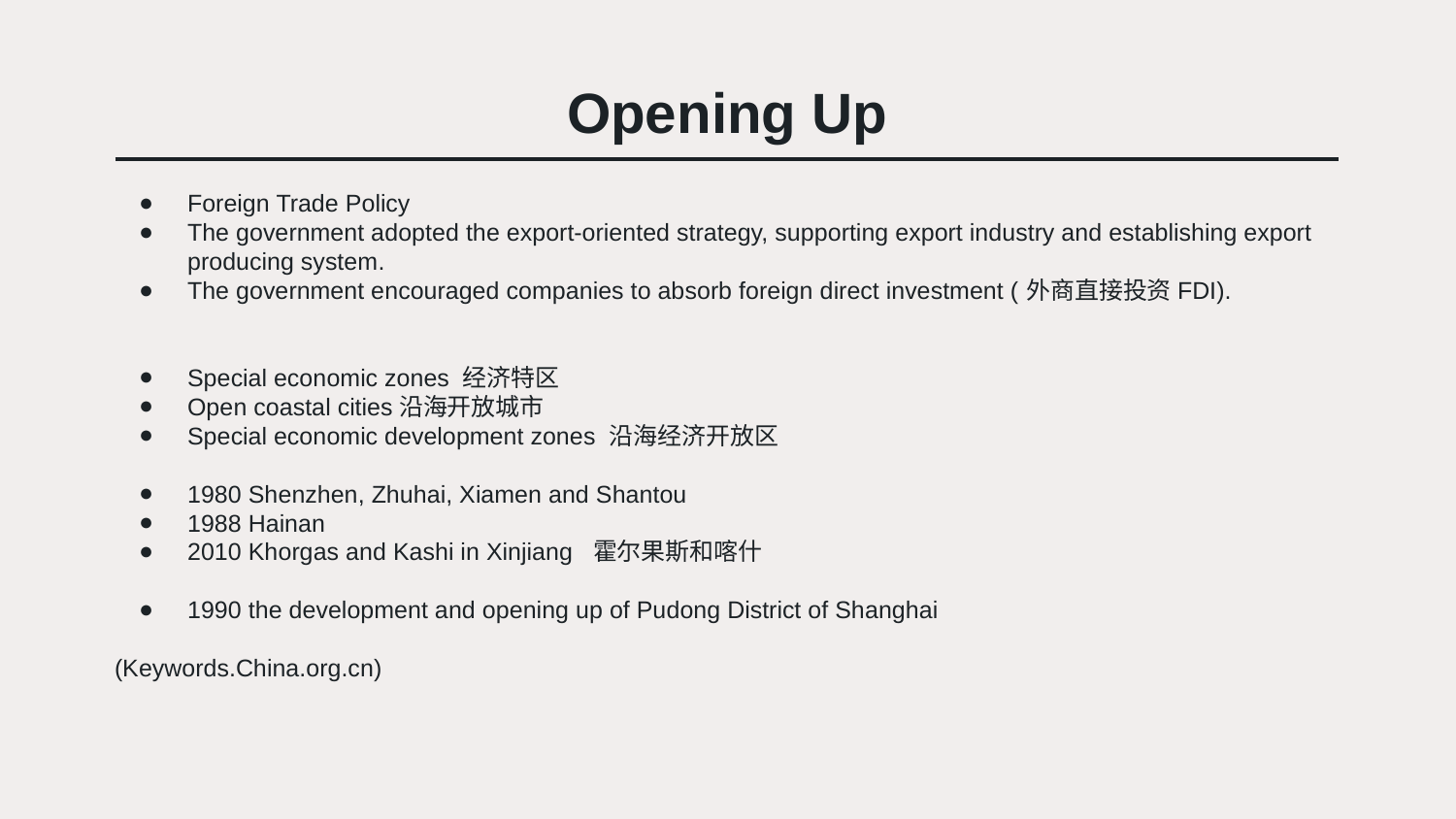

# Opening Up
Foreign Trade Policy
The government adopted the export-oriented strategy, supporting export industry and establishing export producing system.
The government encouraged companies to absorb foreign direct investment (外商直接投资FDI).

Special economic zones 经济特区
Open coastal cities沿海开放城市
Special economic development zones 沿海经济开放区

1980 Shenzhen, Zhuhai, Xiamen and Shantou
1988 Hainan
2010 Khorgas and Kashi in Xinjiang  霍尔果斯和喀什

1990 the development and opening up of Pudong District of Shanghai

(Keywords.China.org.cn)